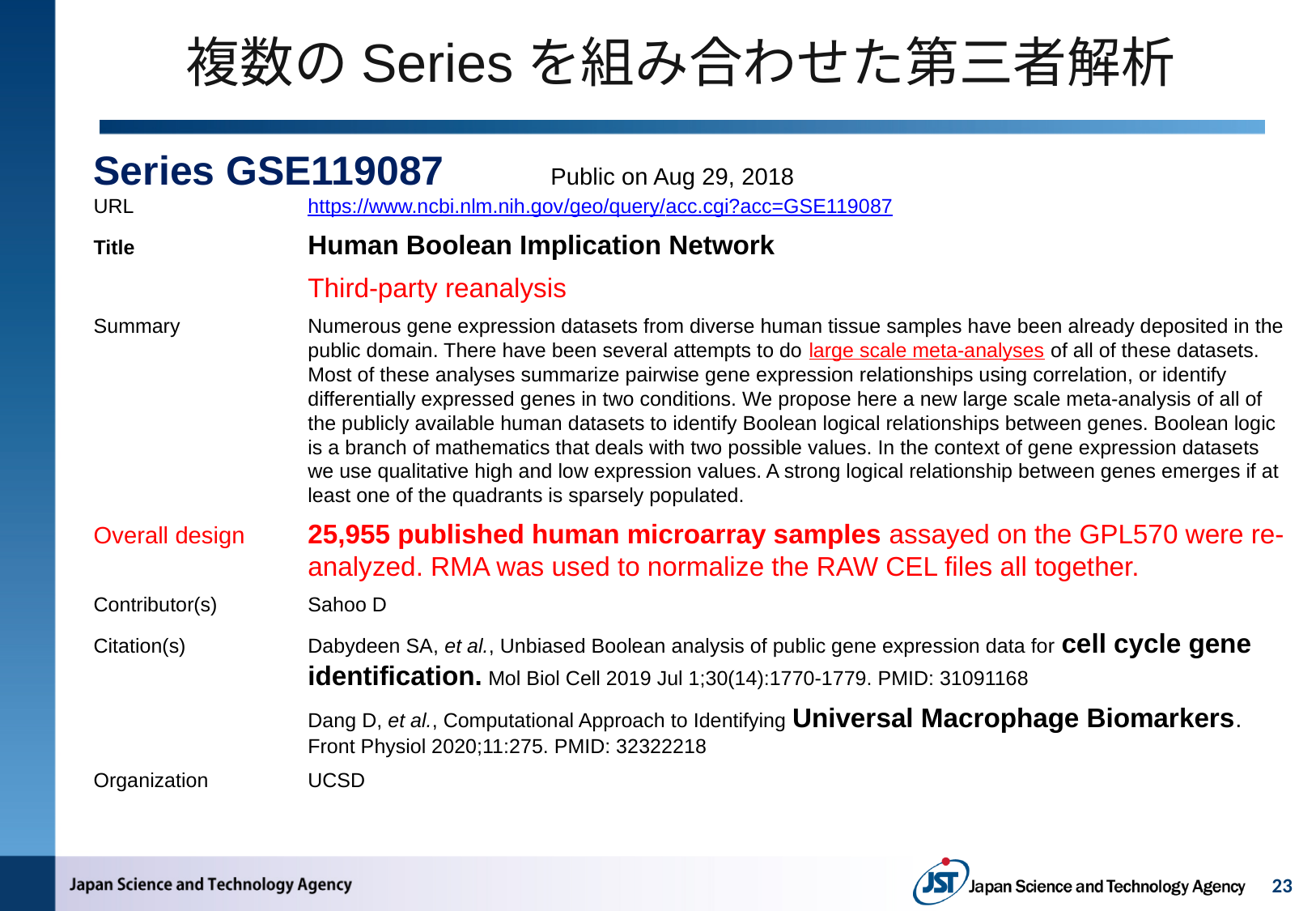

# 複数のSeriesを組み合わせた第三者解析
Series GSE119087	Public on Aug 29, 2018
URL	https://www.ncbi.nlm.nih.gov/geo/query/acc.cgi?acc=GSE119087
Title	Human Boolean Implication Network
	Third-party reanalysis
Summary	Numerous gene expression datasets from diverse human tissue samples have been already deposited in the public domain. There have been several attempts to do large scale meta-analyses of all of these datasets. Most of these analyses summarize pairwise gene expression relationships using correlation, or identify differentially expressed genes in two conditions. We propose here a new large scale meta-analysis of all of the publicly available human datasets to identify Boolean logical relationships between genes. Boolean logic is a branch of mathematics that deals with two possible values. In the context of gene expression datasets we use qualitative high and low expression values. A strong logical relationship between genes emerges if at least one of the quadrants is sparsely populated.
Overall design	25,955 published human microarray samples assayed on the GPL570 were re-analyzed. RMA was used to normalize the RAW CEL files all together.
Contributor(s)	Sahoo D
Citation(s)	Dabydeen SA, et al., Unbiased Boolean analysis of public gene expression data for cell cycle gene identification. Mol Biol Cell 2019 Jul 1;30(14):1770-1779. PMID: 31091168
	Dang D, et al., Computational Approach to Identifying Universal Macrophage Biomarkers. Front Physiol 2020;11:275. PMID: 32322218
Organization	UCSD
23